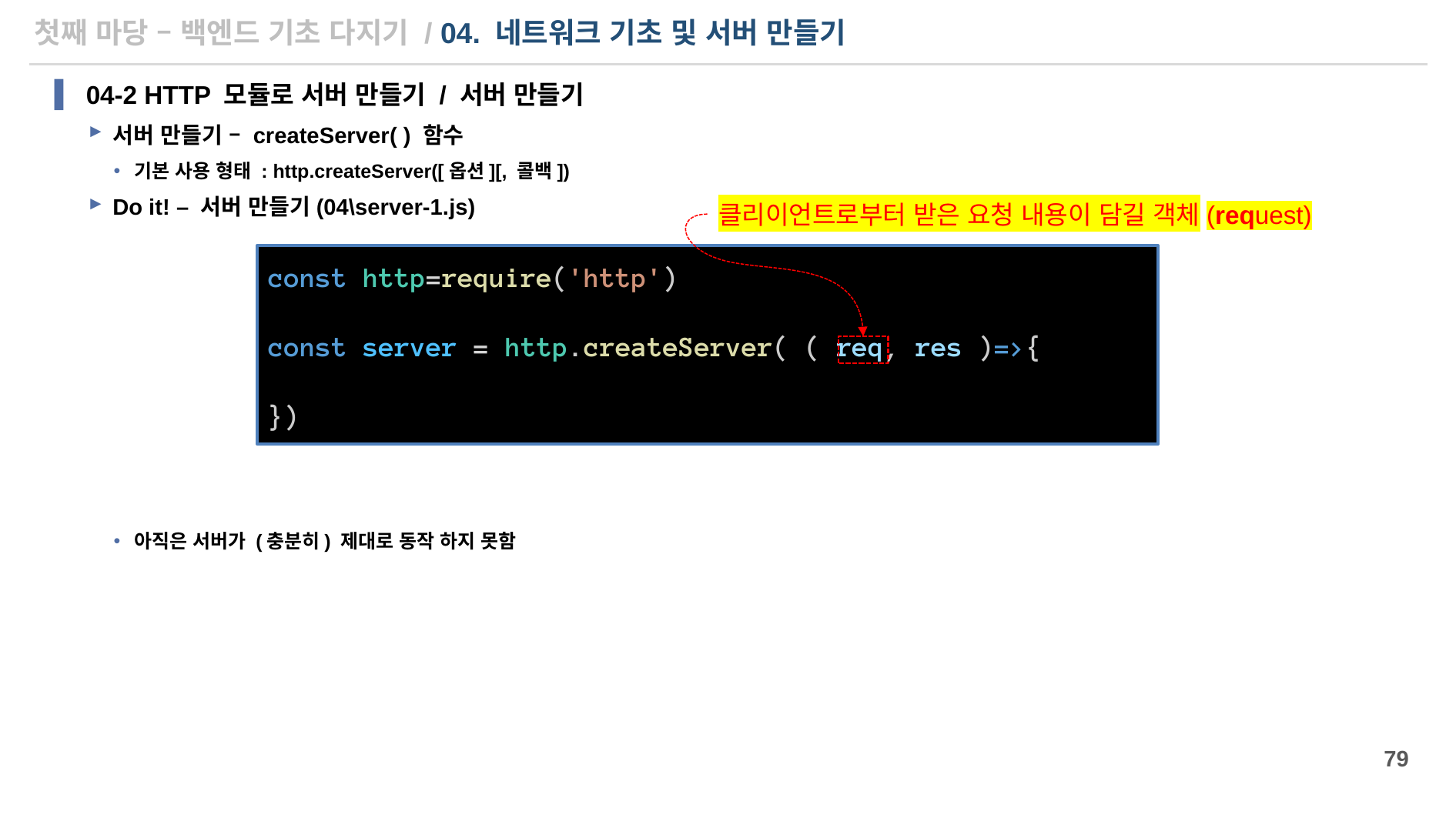

# 첫째 마당 – 백엔드 기초 다지기 / 04. 네트워크 기초 및 서버 만들기
04-2 HTTP 모듈로 서버 만들기 / 서버 만들기
서버 만들기 – createServer( ) 함수
기본 사용 형태 : http.createServer([옵션][, 콜백])
Do it! – 서버 만들기(04\server-1.js)

아직은 서버가 (충분히) 제대로 동작 하지 못함
클리이언트로부터 받은 요청 내용이 담길 객체(request)
const http=require('http')
const server = http.createServer( ( req, res )=>{

})

79